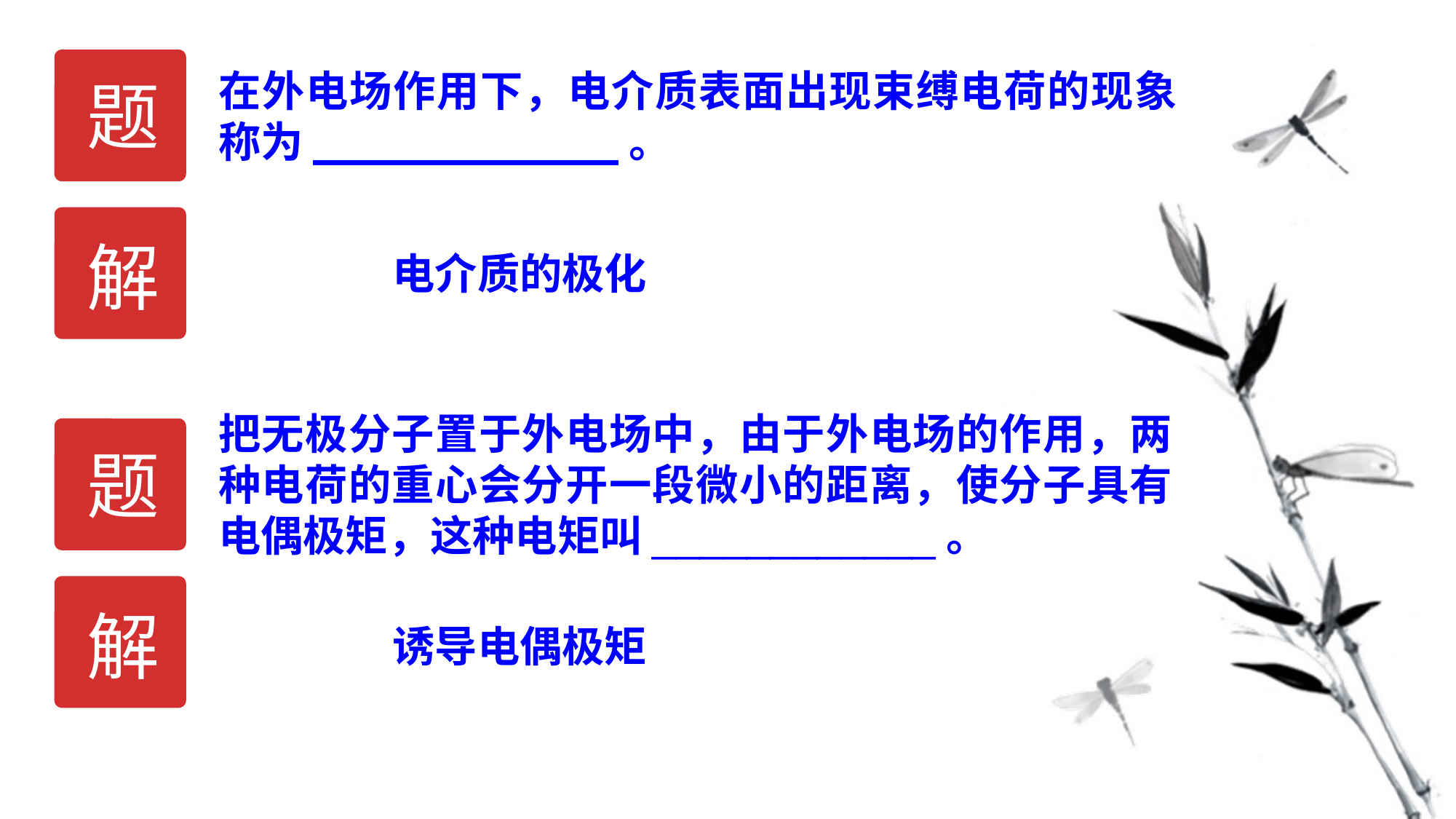

题
在外电场作用下，电介质表面出现束缚电荷的现象称为____________。

解
电介质的极化
把无极分子置于外电场中，由于外电场的作用，两种电荷的重心会分开一段微小的距离，使分子具有电偶极矩，这种电矩叫____________。

题

解
诱导电偶极矩